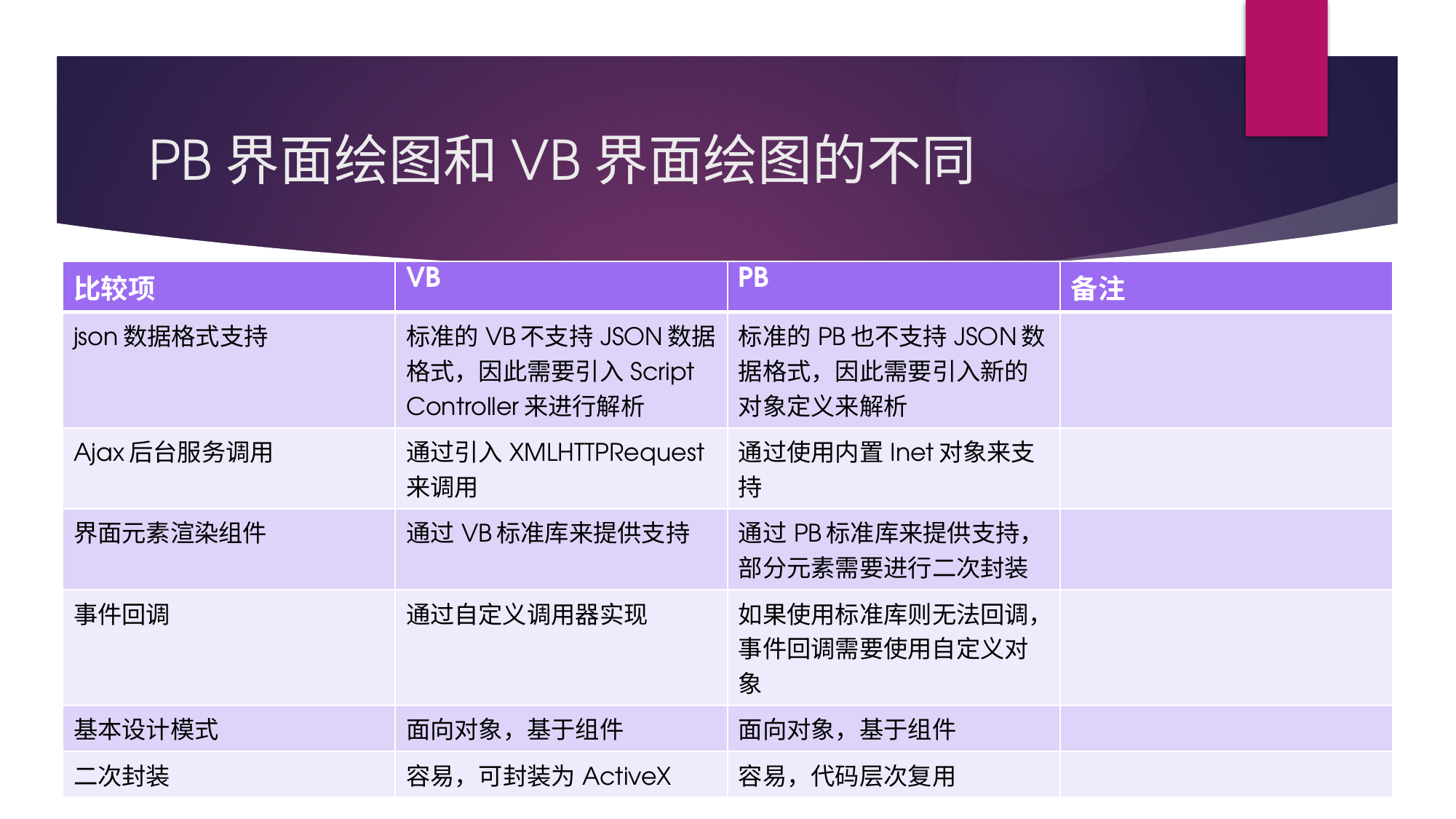

# PB界面绘图和VB界面绘图的不同
| 比较项 | VB | PB | 备注 |
| --- | --- | --- | --- |
| json数据格式支持 | 标准的VB不支持JSON数据格式，因此需要引入Script Controller来进行解析 | 标准的PB也不支持JSON数据格式，因此需要引入新的对象定义来解析 |  |
| Ajax后台服务调用 | 通过引入XMLHTTPRequest来调用 | 通过使用内置Inet对象来支持 |  |
| 界面元素渲染组件 | 通过VB标准库来提供支持 | 通过PB标准库来提供支持，部分元素需要进行二次封装 |  |
| 事件回调 | 通过自定义调用器实现 | 如果使用标准库则无法回调，事件回调需要使用自定义对象 |  |
| 基本设计模式 | 面向对象，基于组件 | 面向对象，基于组件 |  |
| 二次封装 | 容易，可封装为ActiveX | 容易，代码层次复用 |  |